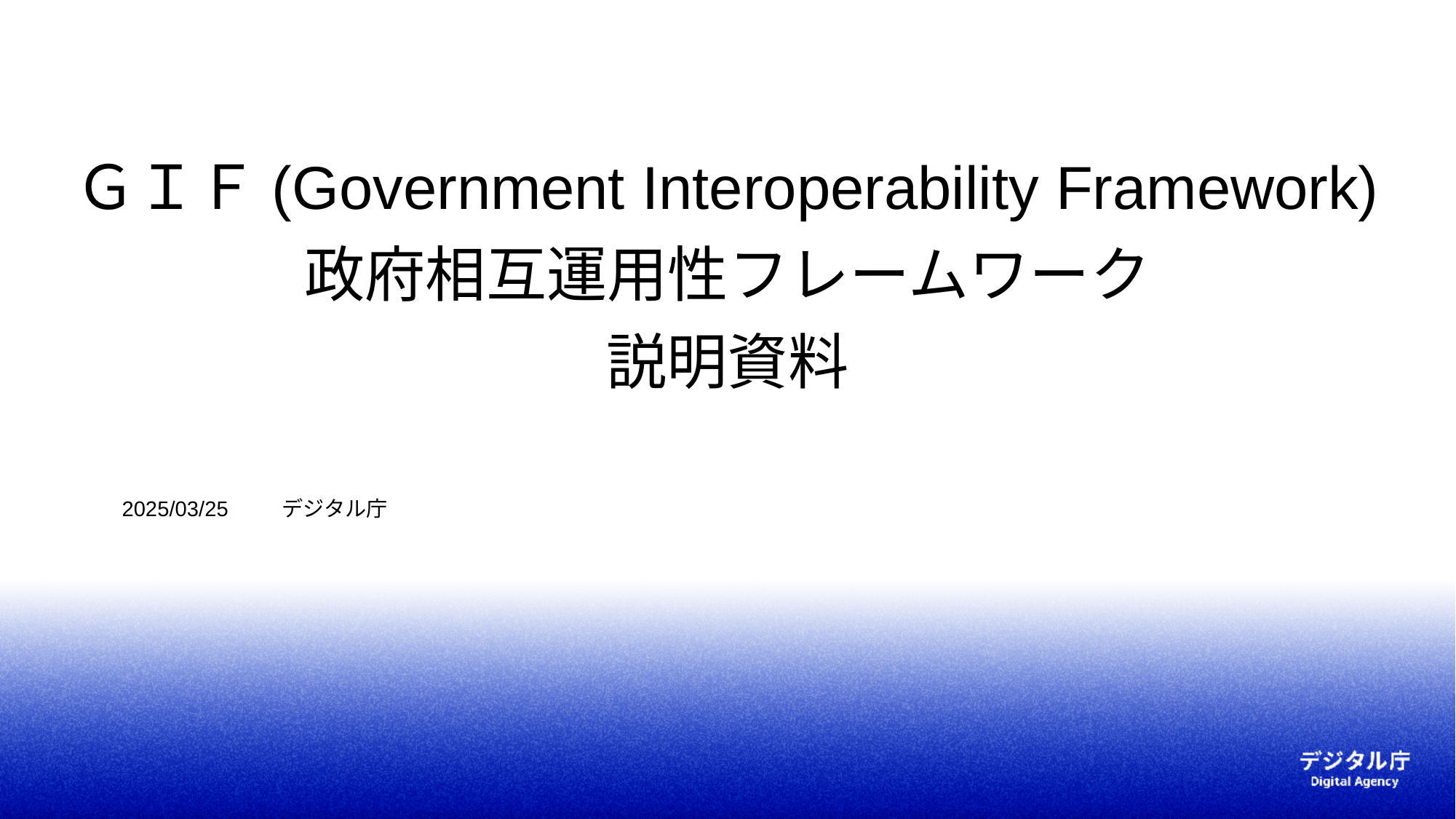

# ＧＩＦ(Government Interoperability Framework) 政府相互運用性フレームワーク 説明資料
　　2025/03/25

デジタル庁